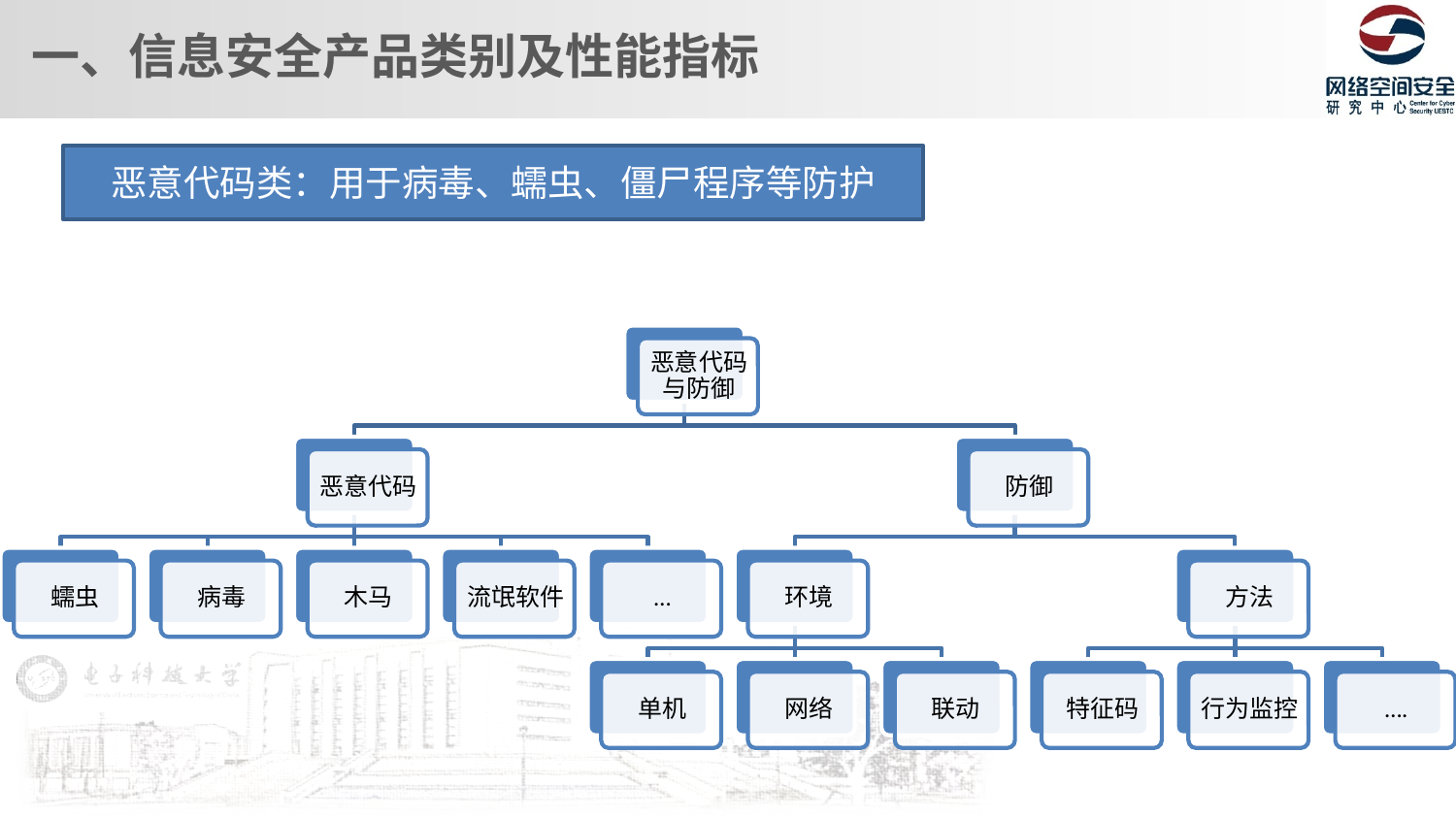

一、信息安全产品类别及性能指标
恶意代码类：用于病毒、蠕虫、僵尸程序等防护
恶意代码与防御
恶意代码
蠕虫
病毒
木马
流氓软件
…
防御
环境
单机
网络
联动
方法
特征码
行为监控
….